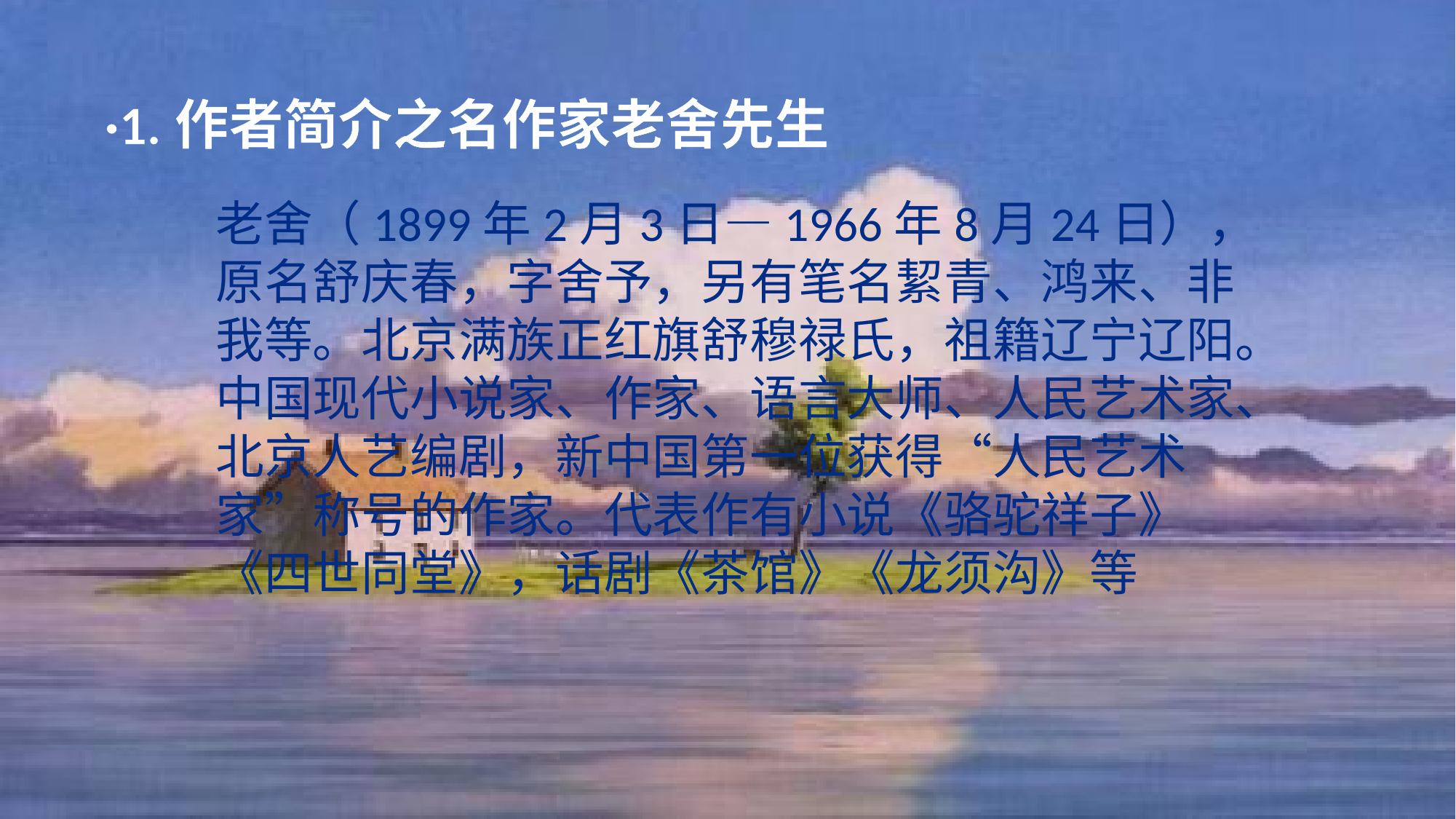

#
·1.作者简介之名作家老舍先生
老舍（1899年2月3日—1966年8月24日），原名舒庆春，字舍予，另有笔名絜青、鸿来、非我等。北京满族正红旗舒穆禄氏，祖籍辽宁辽阳。中国现代小说家、作家、语言大师、人民艺术家、北京人艺编剧，新中国第一位获得“人民艺术家”称号的作家。代表作有小说《骆驼祥子》《四世同堂》，话剧《茶馆》《龙须沟》等